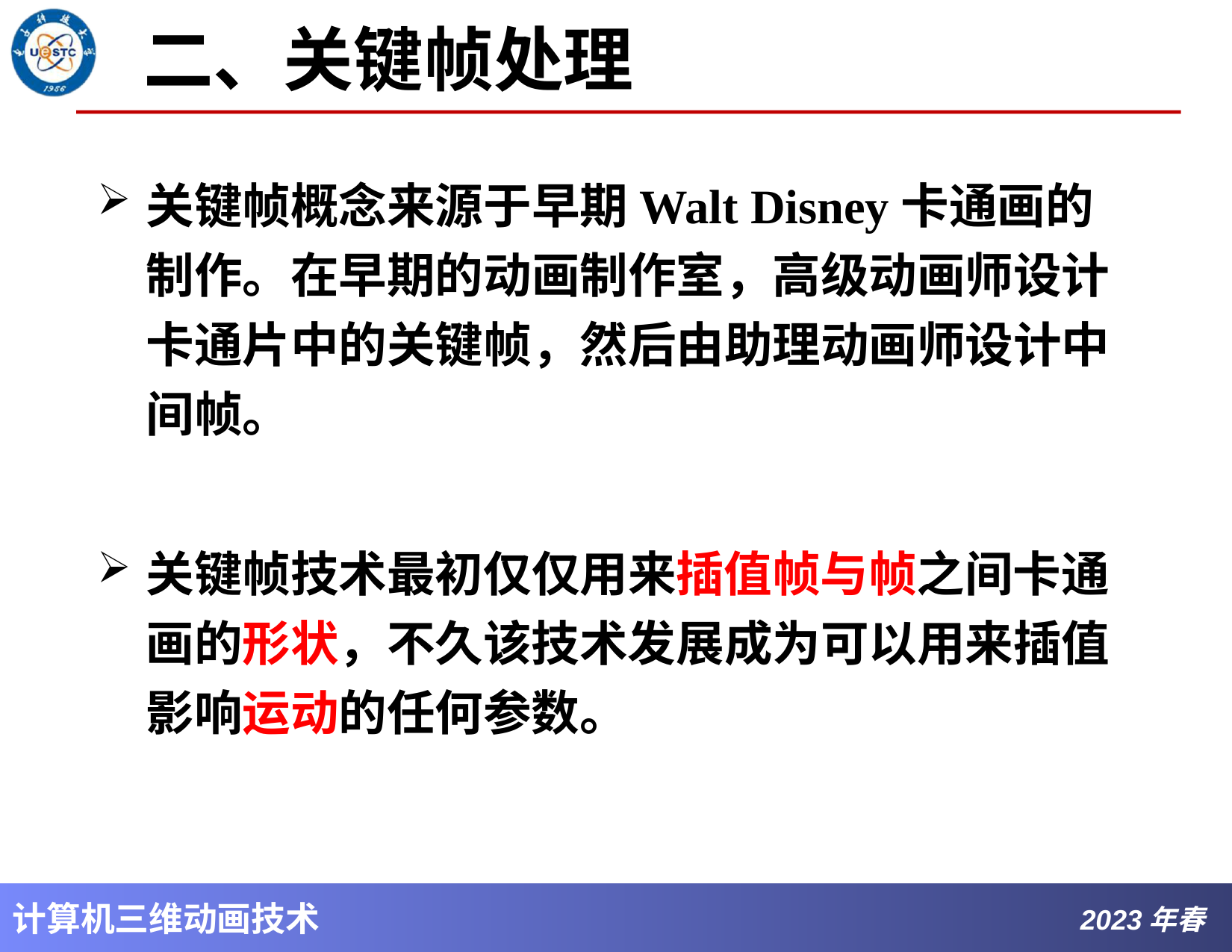

# 二、关键帧处理
关键帧概念来源于早期Walt Disney卡通画的制作。在早期的动画制作室，高级动画师设计卡通片中的关键帧，然后由助理动画师设计中间帧。

关键帧技术最初仅仅用来插值帧与帧之间卡通画的形状，不久该技术发展成为可以用来插值影响运动的任何参数。